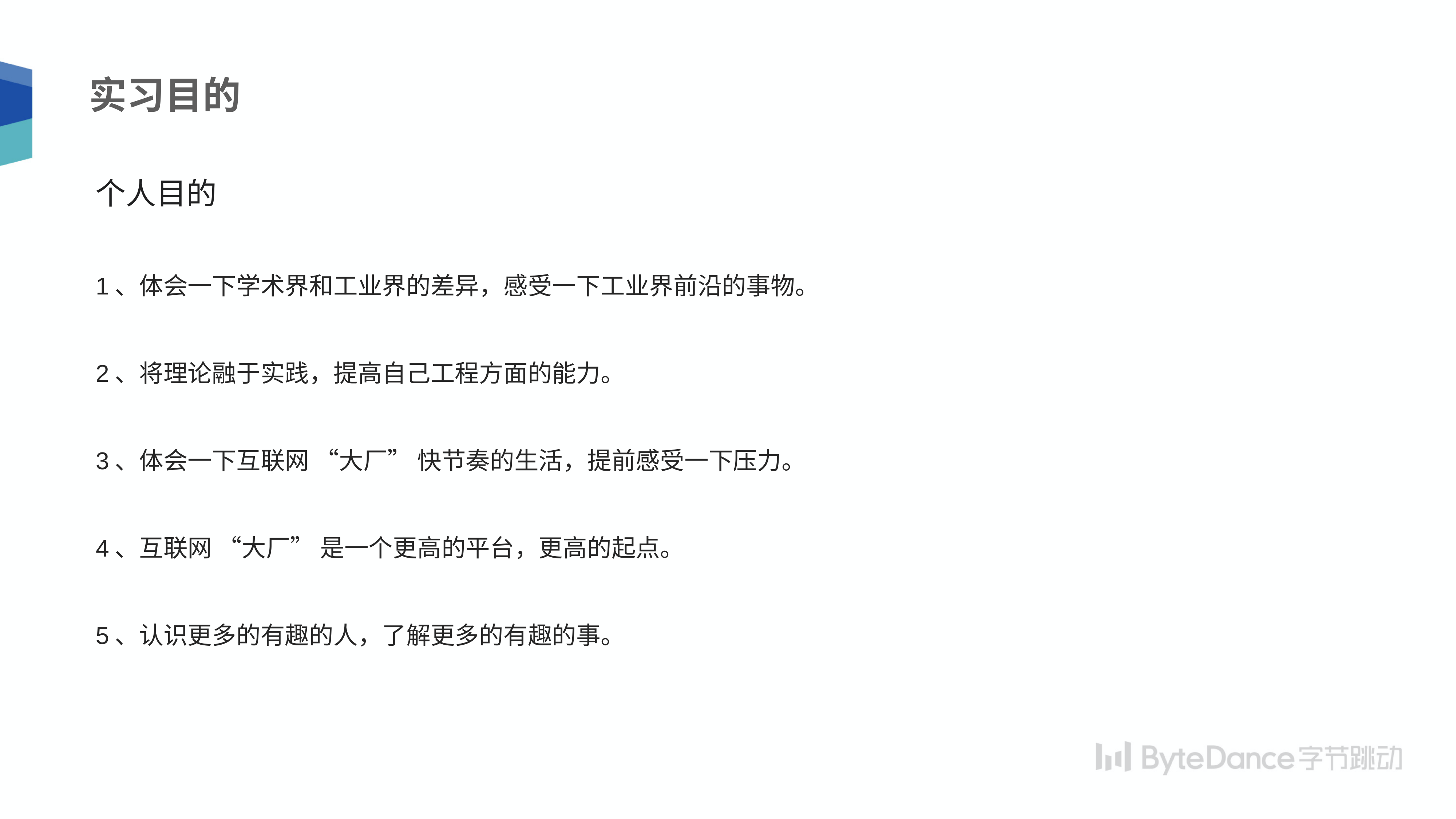

实习目的
个人目的
1、体会一下学术界和工业界的差异，感受一下工业界前沿的事物。

2、将理论融于实践，提高自己工程方面的能力。

3、体会一下互联网 “大厂” 快节奏的生活，提前感受一下压力。

4、互联网 “大厂” 是一个更高的平台，更高的起点。

5、认识更多的有趣的人，了解更多的有趣的事。